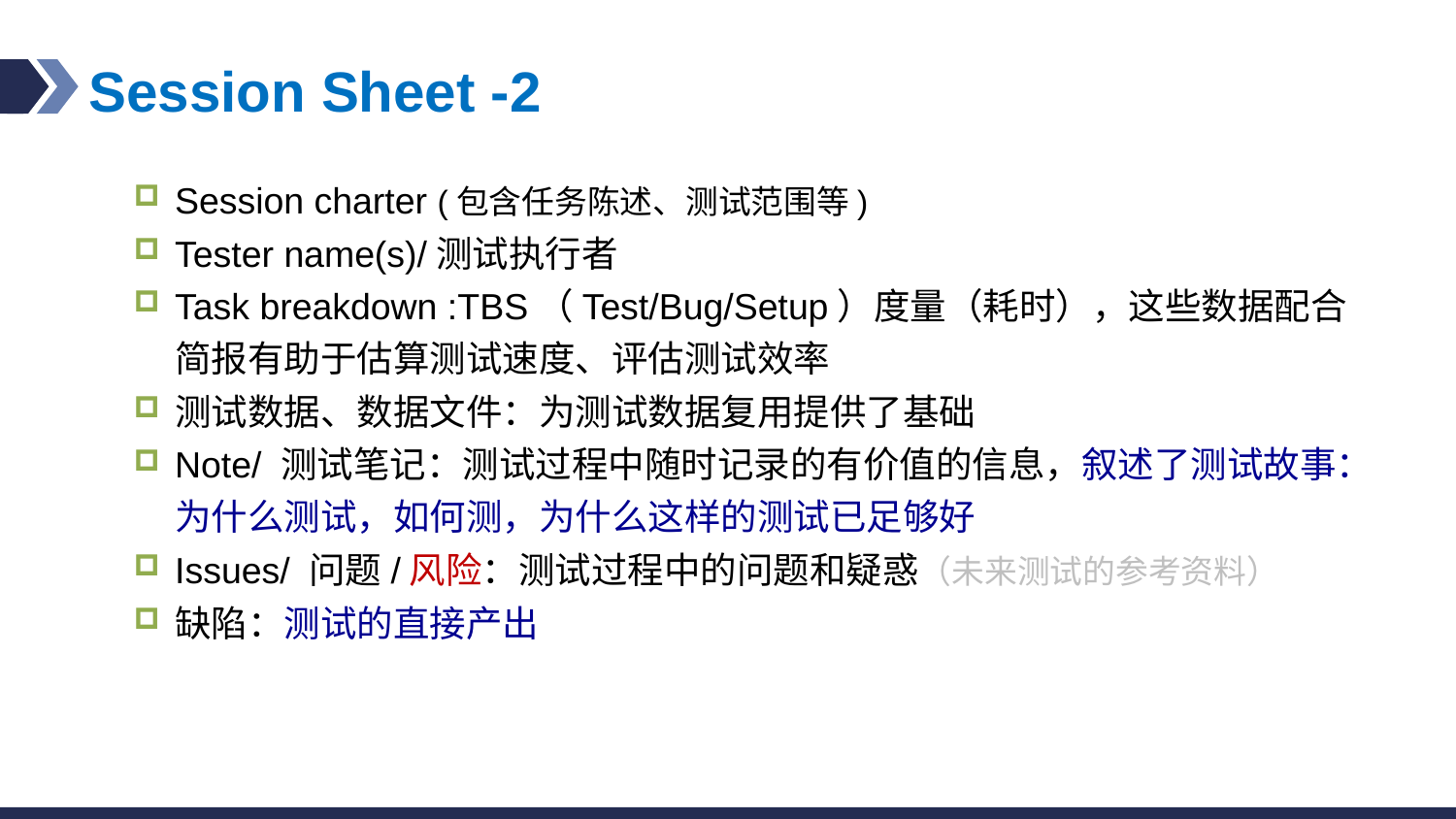

Session Sheet -2
Session charter (包含任务陈述、测试范围等)
Tester name(s)/测试执行者
Task breakdown :TBS（Test/Bug/Setup）度量（耗时），这些数据配合简报有助于估算测试速度、评估测试效率
测试数据、数据文件：为测试数据复用提供了基础
Note/ 测试笔记：测试过程中随时记录的有价值的信息，叙述了测试故事：为什么测试，如何测，为什么这样的测试已足够好
Issues/ 问题/风险：测试过程中的问题和疑惑（未来测试的参考资料）
缺陷：测试的直接产出
38